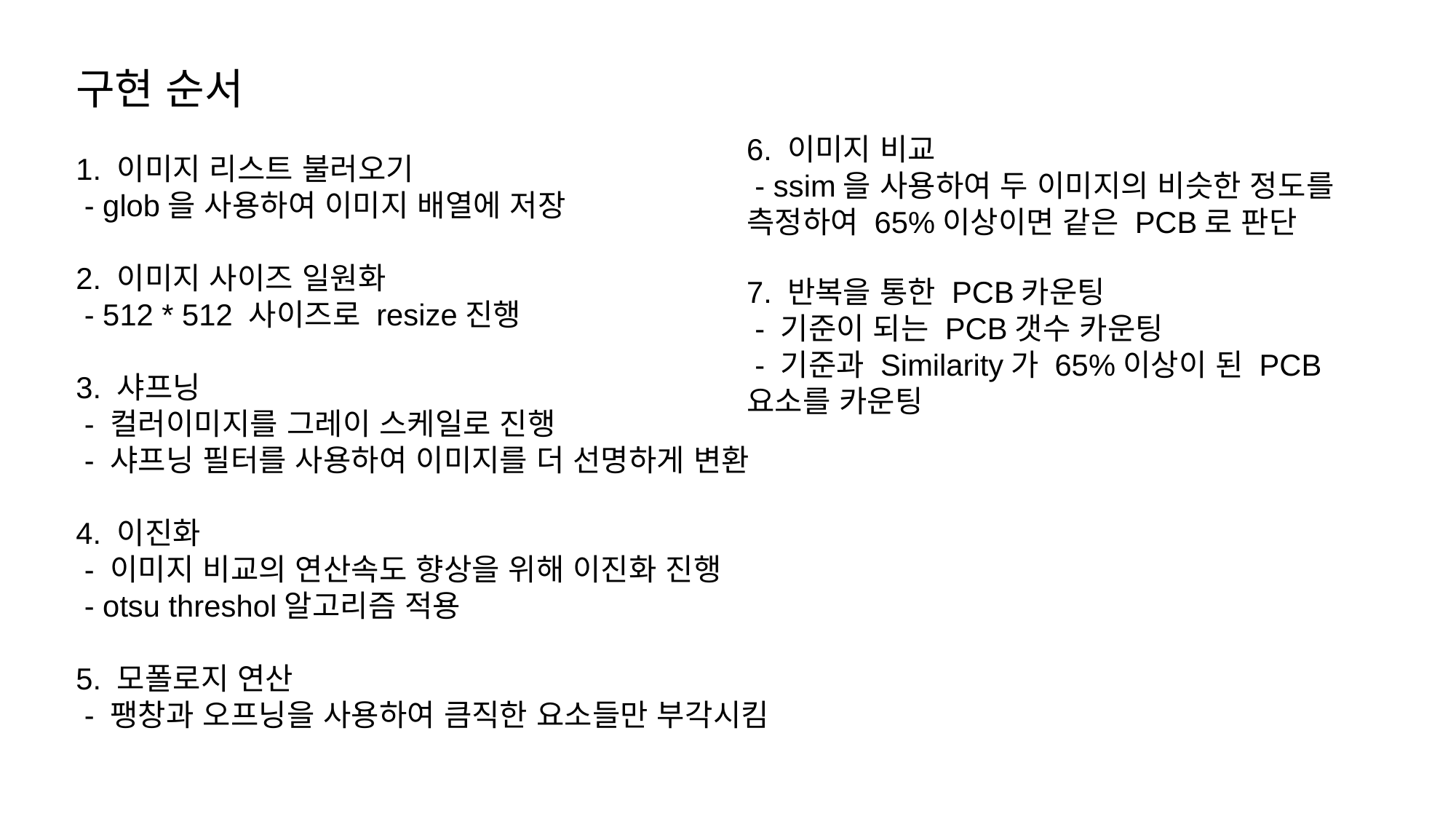

구현 순서

1. 이미지 리스트 불러오기
 - glob을 사용하여 이미지 배열에 저장

2. 이미지 사이즈 일원화
 - 512 * 512 사이즈로 resize진행

3. 샤프닝
 - 컬러이미지를 그레이 스케일로 진행
 - 샤프닝 필터를 사용하여 이미지를 더 선명하게 변환

4. 이진화
 - 이미지 비교의 연산속도 향상을 위해 이진화 진행
 - otsu threshol알고리즘 적용

5. 모폴로지 연산
 - 팽창과 오프닝을 사용하여 큼직한 요소들만 부각시킴

6. 이미지 비교
 - ssim을 사용하여 두 이미지의 비슷한 정도를 측정하여 65%이상이면 같은 PCB로 판단

7. 반복을 통한 PCB카운팅
 - 기준이 되는 PCB갯수 카운팅
 - 기준과 Similarity가 65%이상이 된 PCB요소를 카운팅